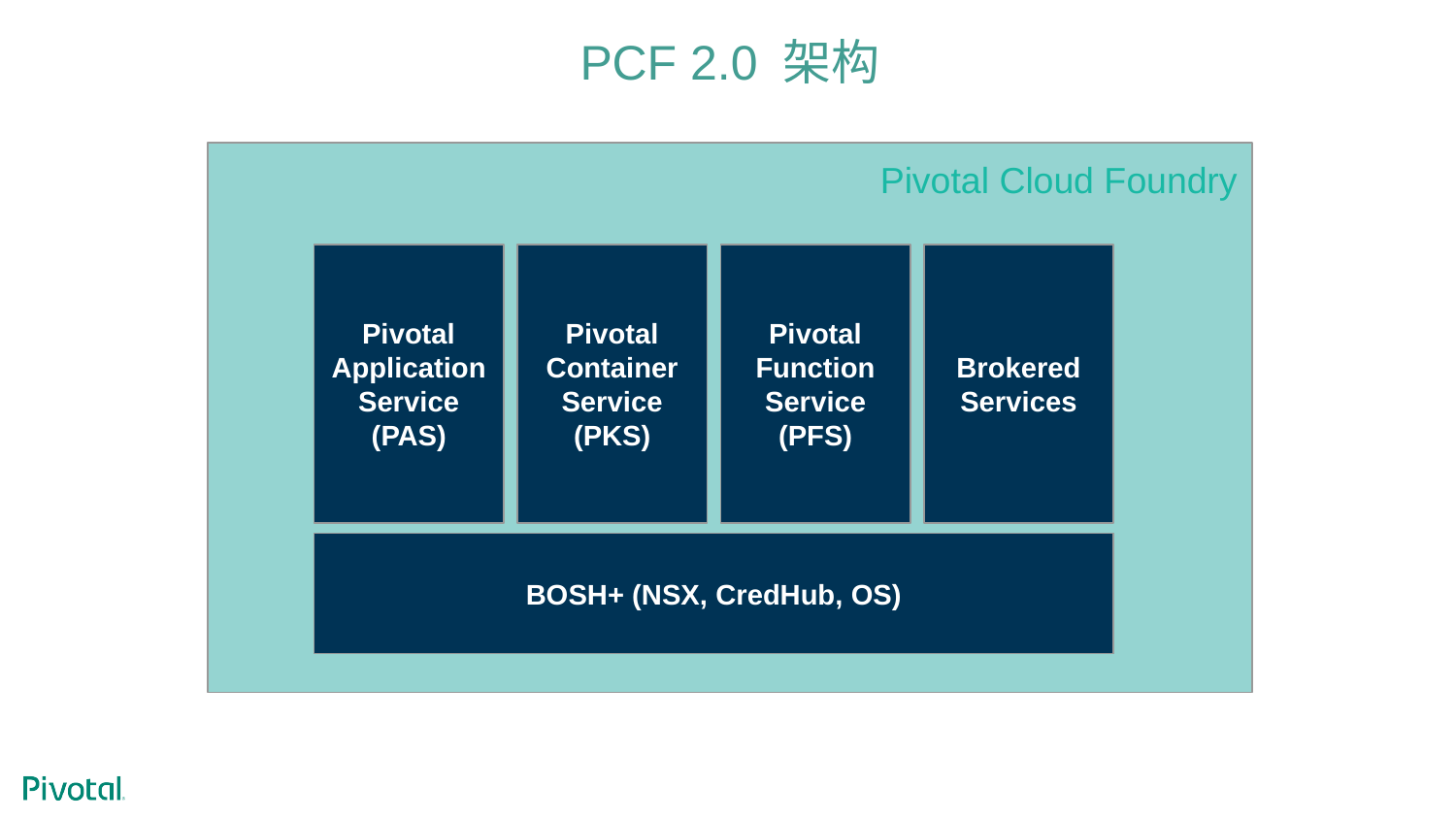

# PCF 2.0 架构

Pivotal Cloud Foundry
Pivotal Application Service
(PAS)
Pivotal Container Service
(PKS)
Pivotal Function Service
(PFS)
Brokered Services
BOSH+ (NSX, CredHub, OS)